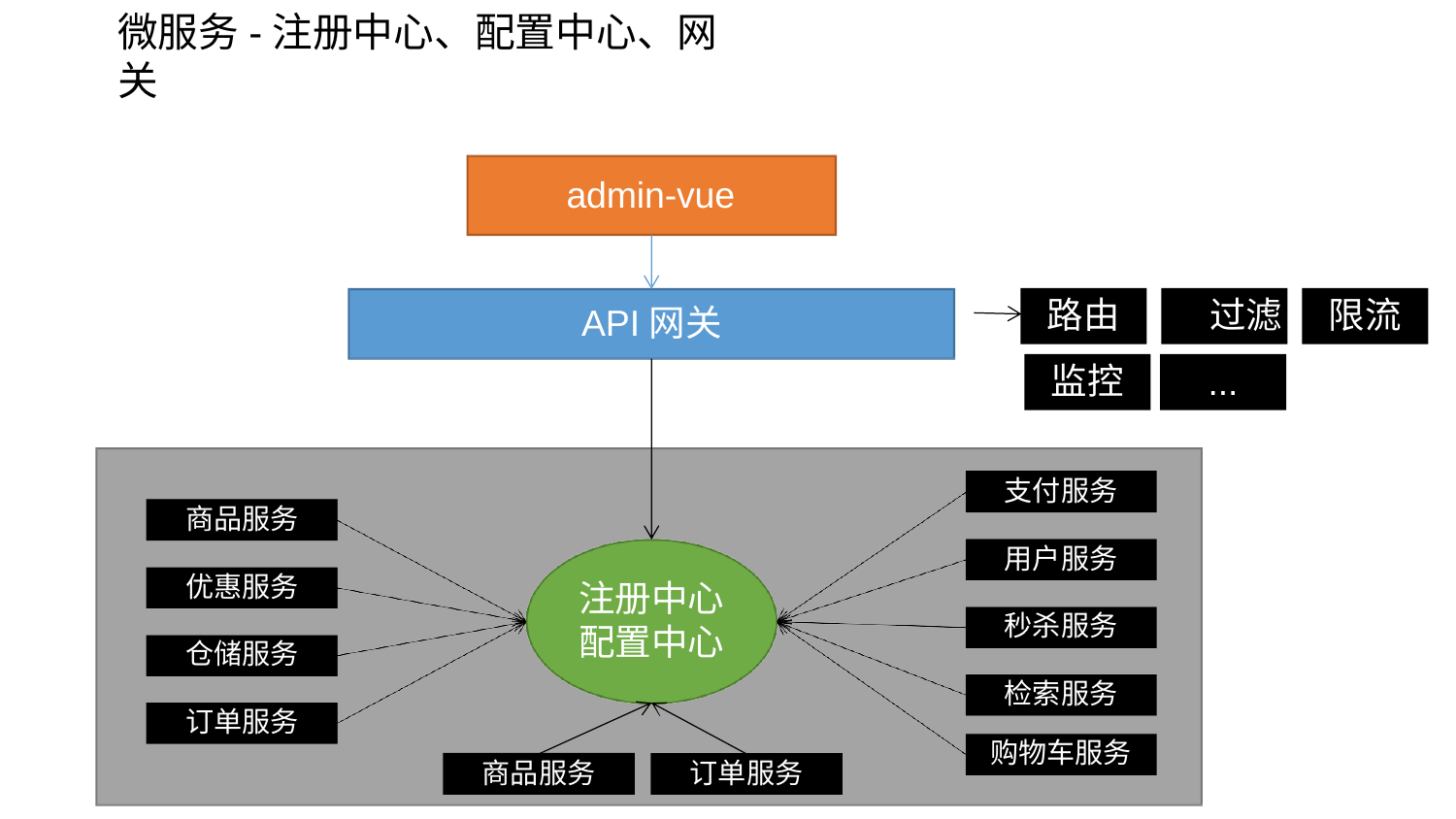

# 微服务-注册中心、配置中心、网关

admin-vue

API网关
限流
路由	过滤

监控
...

支付服务
用户服务 秒杀服务
检索服务 购物车服务
商品服务
优惠服务
仓储服务 订单服务
注册中心 配置中心

商品服务
订单服务